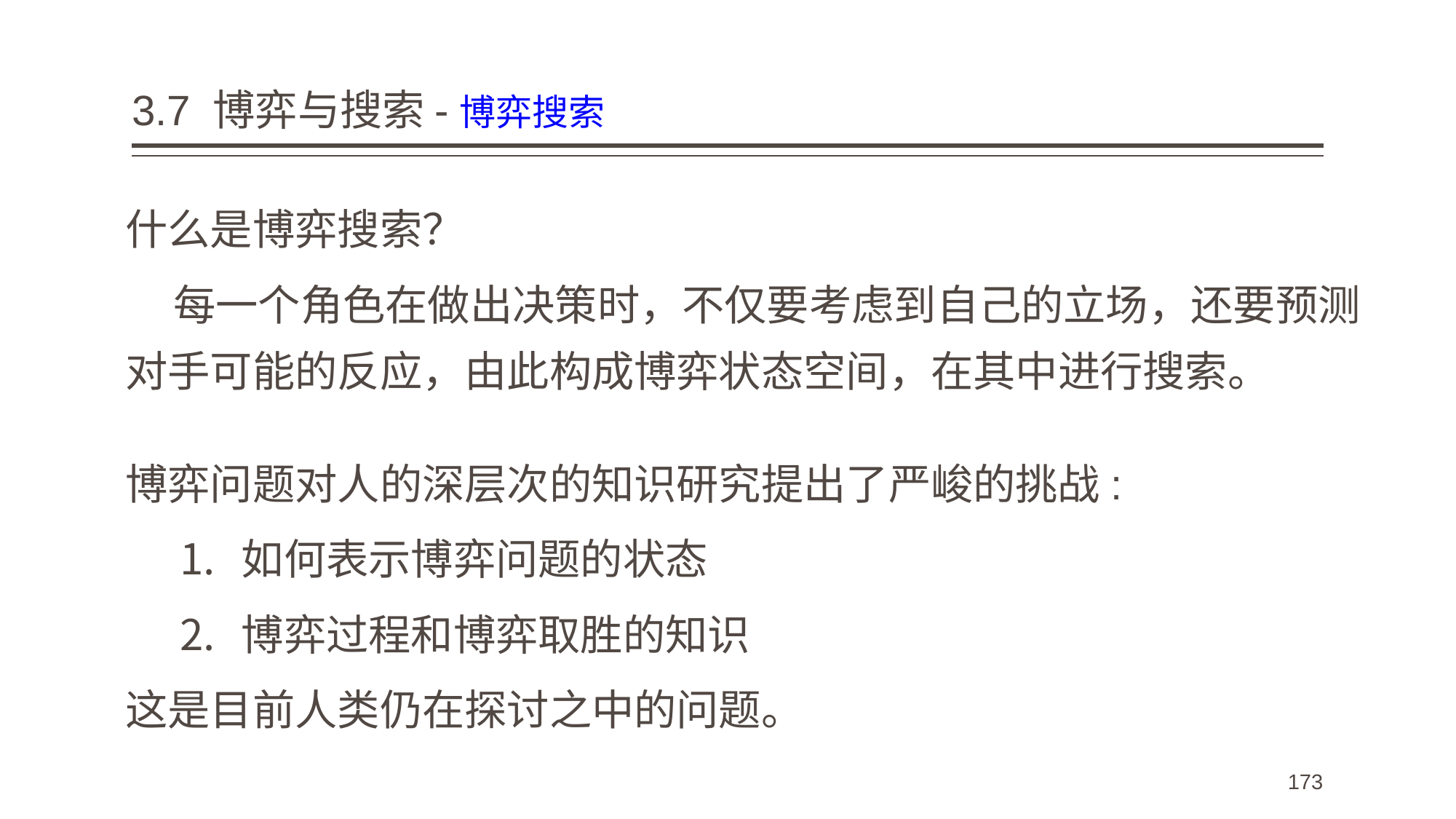

# 3.7 博弈与搜索-博弈搜索
什么是博弈搜索？
    每一个角色在做出决策时，不仅要考虑到自己的立场，还要预测对手可能的反应，由此构成博弈状态空间，在其中进行搜索。

博弈问题对人的深层次的知识研究提出了严峻的挑战:
如何表示博弈问题的状态
博弈过程和博弈取胜的知识
这是目前人类仍在探讨之中的问题。
173